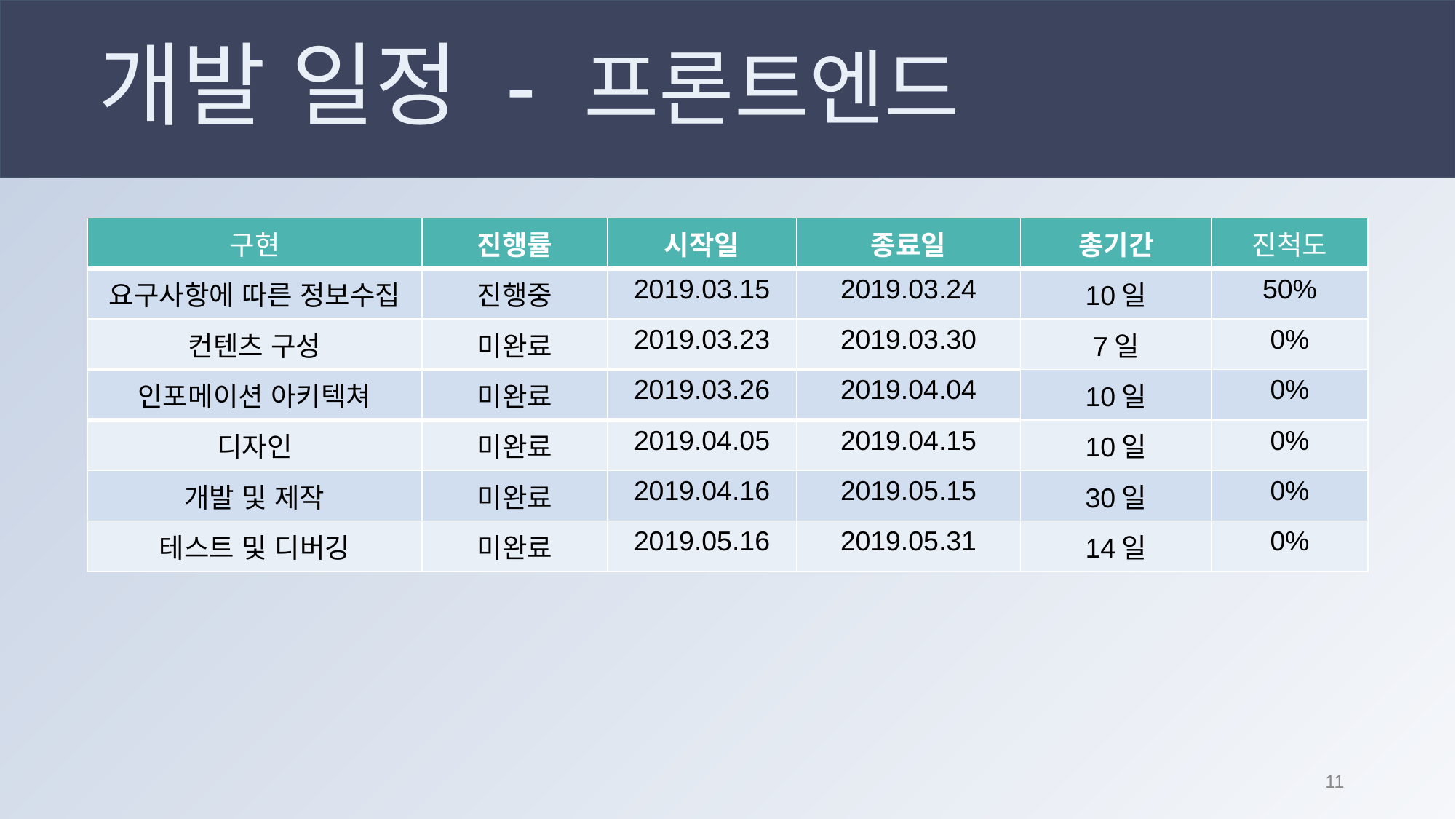

# 개발 일정 - 프론트엔드
| 구현 | 진행률 | 시작일 | 종료일 | 총기간 | 진척도 |
| --- | --- | --- | --- | --- | --- |
| 요구사항에 따른 정보수집 | 진행중 | 2019.03.15 | 2019.03.24 | 10일 | 50% |
| 컨텐츠 구성 | 미완료 | 2019.03.23 | 2019.03.30 | 7일 | 0% |
| 인포메이션 아키텍쳐 | 미완료 | 2019.03.26 | 2019.04.04 | 10일 | 0% |
| 디자인 | 미완료 | 2019.04.05 | 2019.04.15 | 10일 | 0% |
| 개발 및 제작 | 미완료 | 2019.04.16 | 2019.05.15 | 30일 | 0% |
| 테스트 및 디버깅 | 미완료 | 2019.05.16 | 2019.05.31 | 14일 | 0% |
11